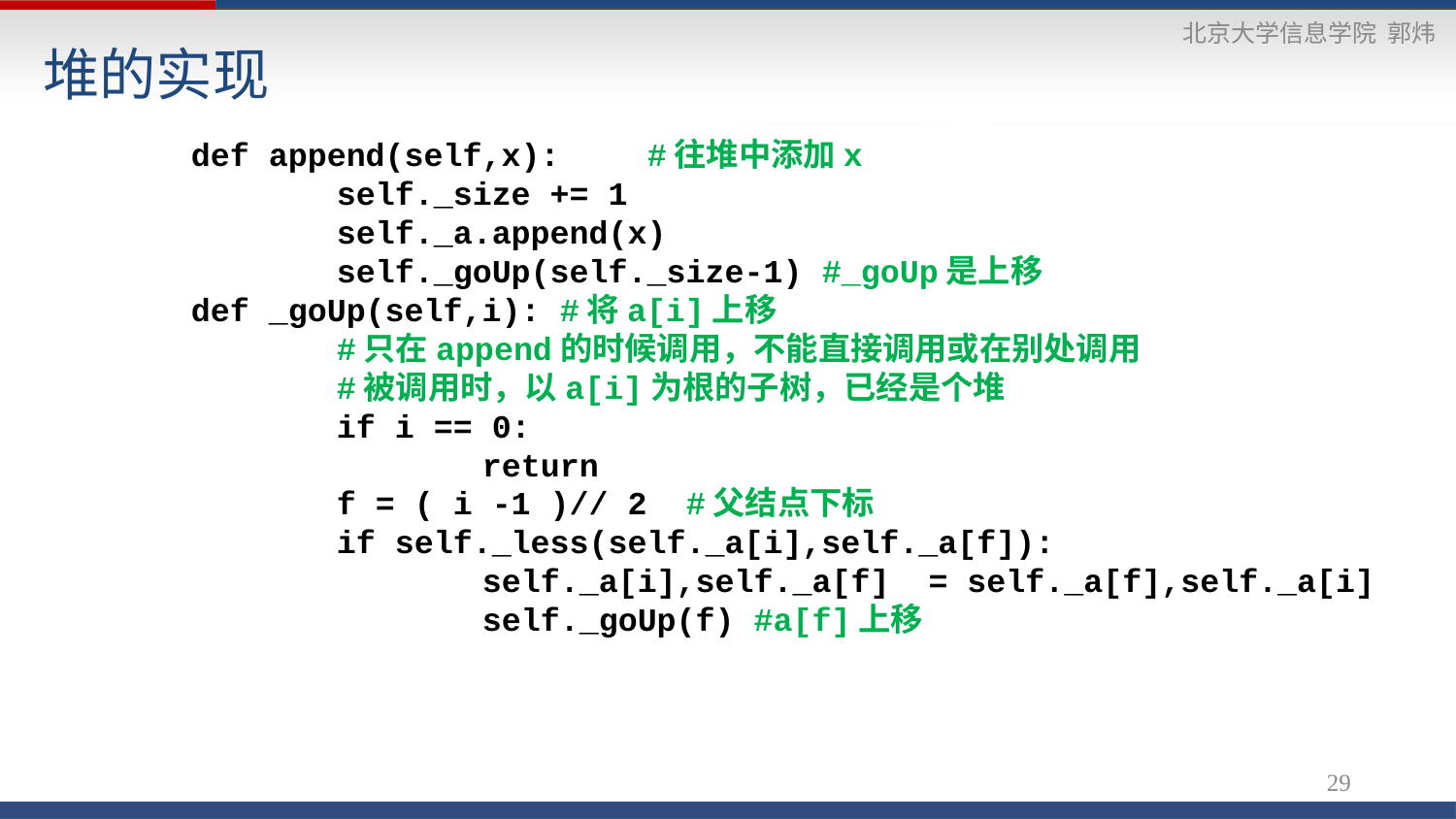

# 堆的实现
	def append(self,x):	 #往堆中添加x
		self._size += 1
		self._a.append(x)
		self._goUp(self._size-1) #_goUp是上移
	def _goUp(self,i): #将a[i]上移
		#只在append的时候调用，不能直接调用或在别处调用
		#被调用时，以a[i]为根的子树，已经是个堆
		if i == 0:
			return
		f = ( i -1 )// 2  #父结点下标
		if self._less(self._a[i],self._a[f]):
			self._a[i],self._a[f]  = self._a[f],self._a[i]
			self._goUp(f) #a[f]上移
29